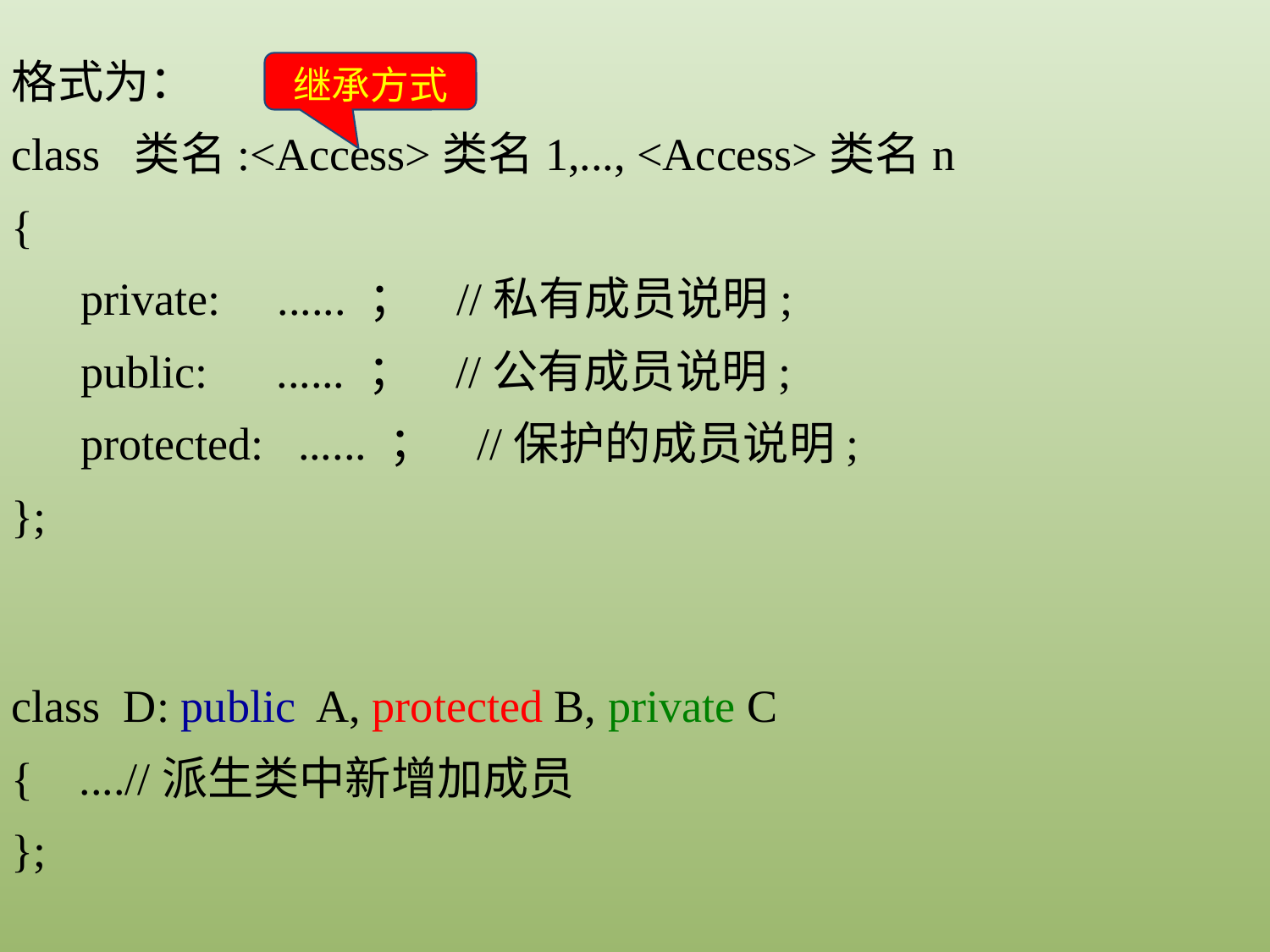

格式为：
class  类名:<Access>类名1,..., <Access>类名n
{
      private:     ...... ；   //私有成员说明;
      public:      ...... ；   //公有成员说明;
      protected:   ...... ；   //保护的成员说明;
};
继承方式
class  D: public  A, protected B, private C
{    ....//派生类中新增加成员
};
733